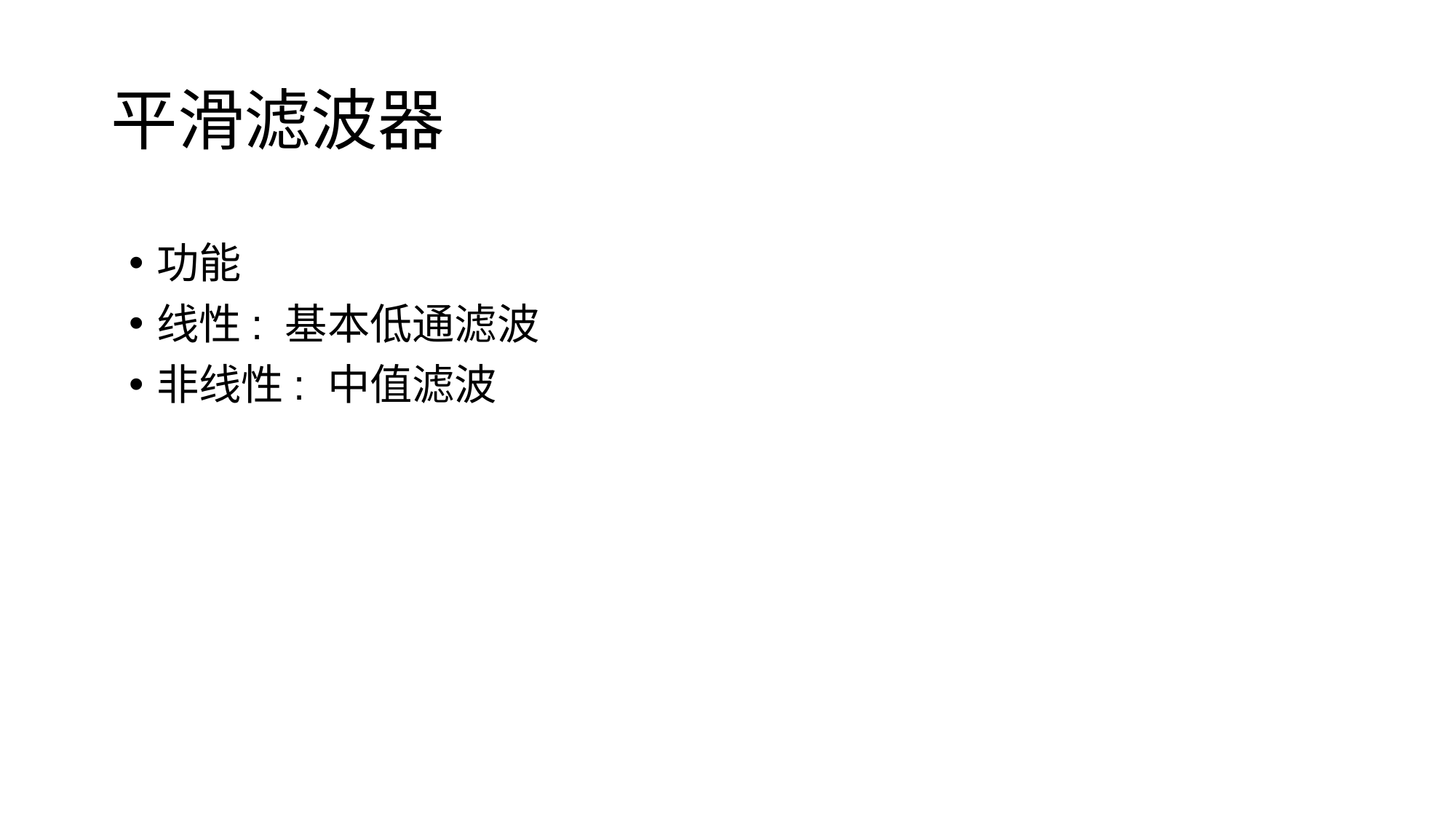

# 平滑滤波器

功能
线性: 基本低通滤波
非线性: 中值滤波